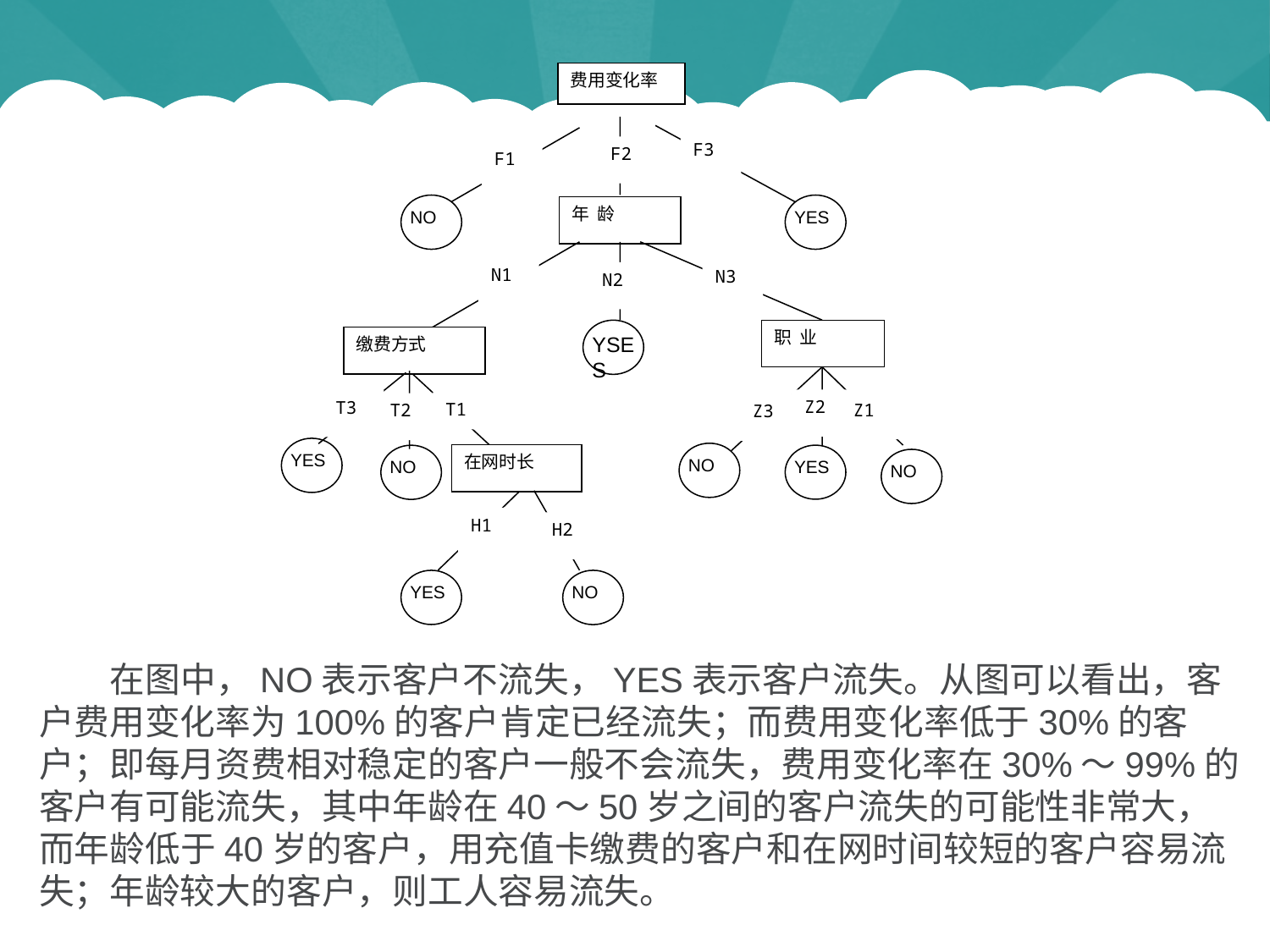

F3
F2
F1

NO

YES
年  龄

N1
N3
N2

YSES
职  业
缴费方式

Z2
T3
T1
Z1
T2
Z3

YES

NO
在网时长

NO

YES

NO

H1
H2

YES

NO
费用变化率
        在图中，NO表示客户不流失，YES表示客户流失。从图可以看出，客户费用变化率为100%的客户肯定已经流失；而费用变化率低于30%的客户；即每月资费相对稳定的客户一般不会流失，费用变化率在30%～99%的客户有可能流失，其中年龄在40～50岁之间的客户流失的可能性非常大，而年龄低于40岁的客户，用充值卡缴费的客户和在网时间较短的客户容易流失；年龄较大的客户，则工人容易流失。